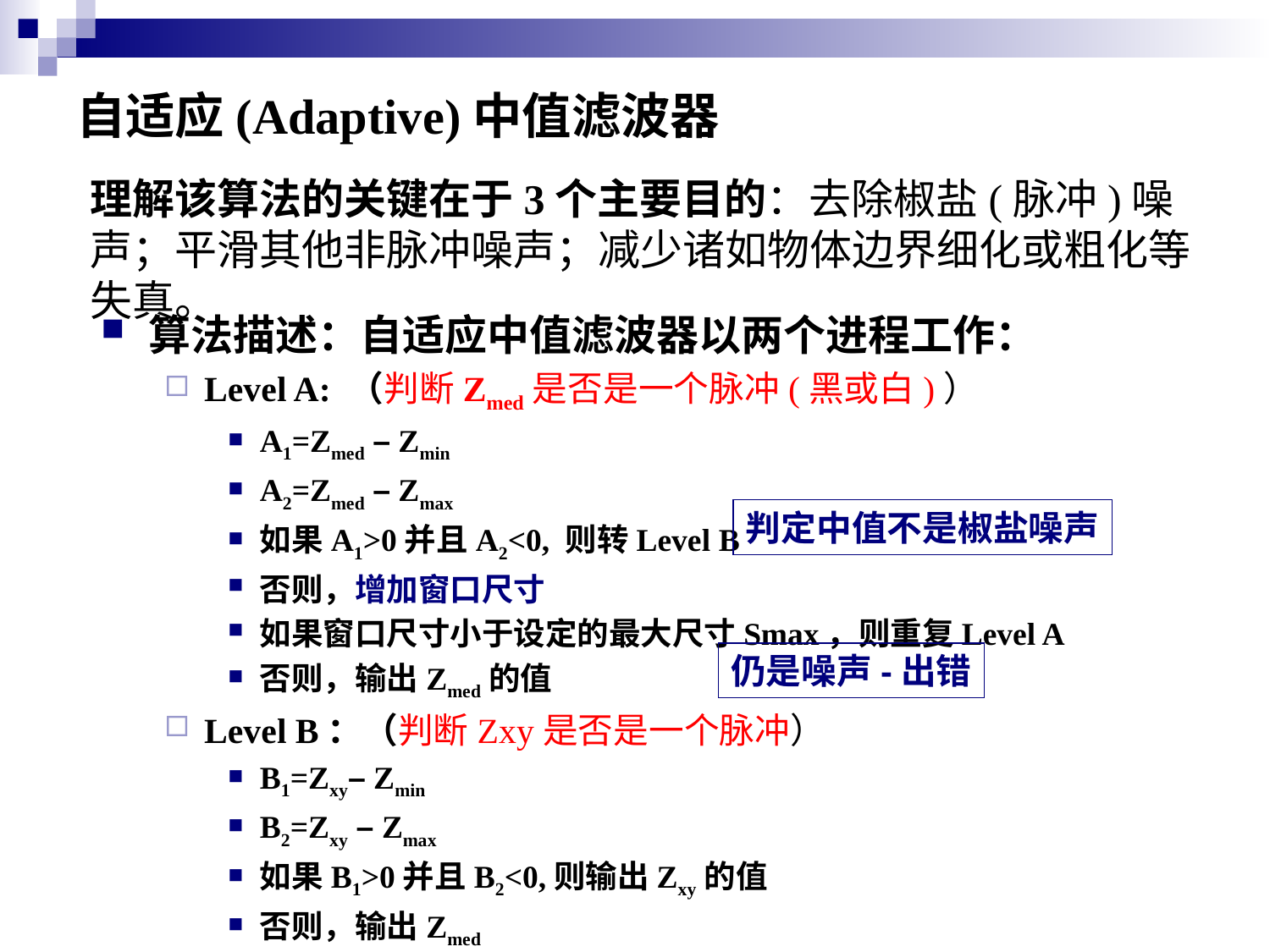

# 自适应(Adaptive)中值滤波器
理解该算法的关键在于3个主要目的：去除椒盐(脉冲)噪声；平滑其他非脉冲噪声；减少诸如物体边界细化或粗化等失真。
算法描述：自适应中值滤波器以两个进程工作：
Level A: （判断Zmed是否是一个脉冲(黑或白)）
A1=Zmed – Zmin
A2=Zmed – Zmax
如果A1>0并且A2<0, 则转Level B
否则，增加窗口尺寸
如果窗口尺寸小于设定的最大尺寸Smax，则重复Level A
否则，输出Zmed的值
Level B：（判断Zxy是否是一个脉冲）
B1=Zxy– Zmin
B2=Zxy – Zmax
如果B1>0并且B2<0,则输出Zxy的值
否则，输出Zmed

判定中值不是椒盐噪声
仍是噪声-出错